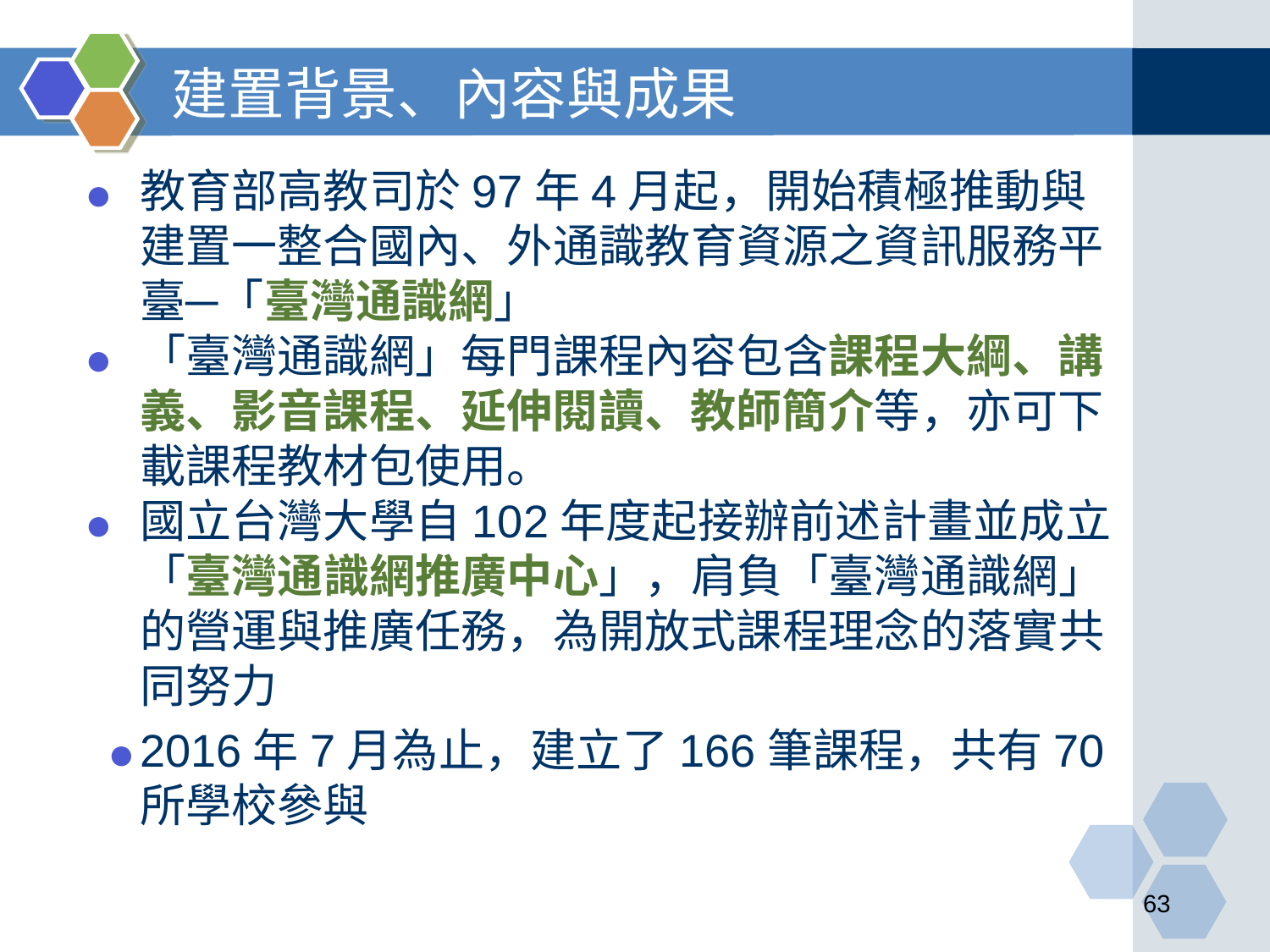

# 建置背景、內容與成果
教育部高教司於97年4月起，開始積極推動與建置一整合國內、外通識教育資源之資訊服務平臺─「臺灣通識網」
「臺灣通識網」每門課程內容包含課程大綱、講義、影音課程、延伸閱讀、教師簡介等，亦可下載課程教材包使用。
國立台灣大學自102年度起接辦前述計畫並成立「臺灣通識網推廣中心」，肩負「臺灣通識網」的營運與推廣任務，為開放式課程理念的落實共同努力
2016年7月為止，建立了166筆課程，共有70所學校參與
63